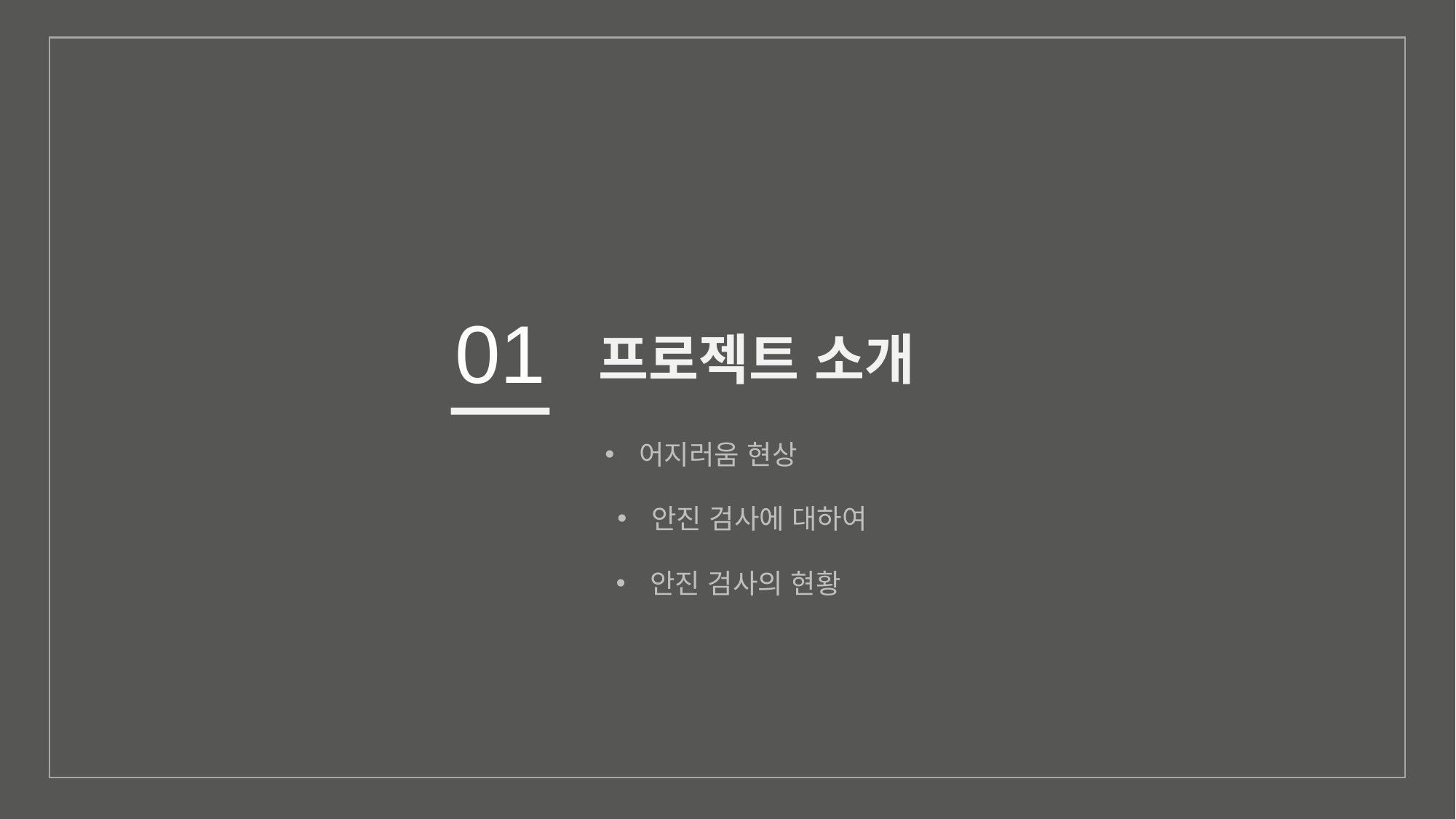

01
프로젝트 소개

어지러움 현상
안진 검사에 대하여
안진 검사의 현황